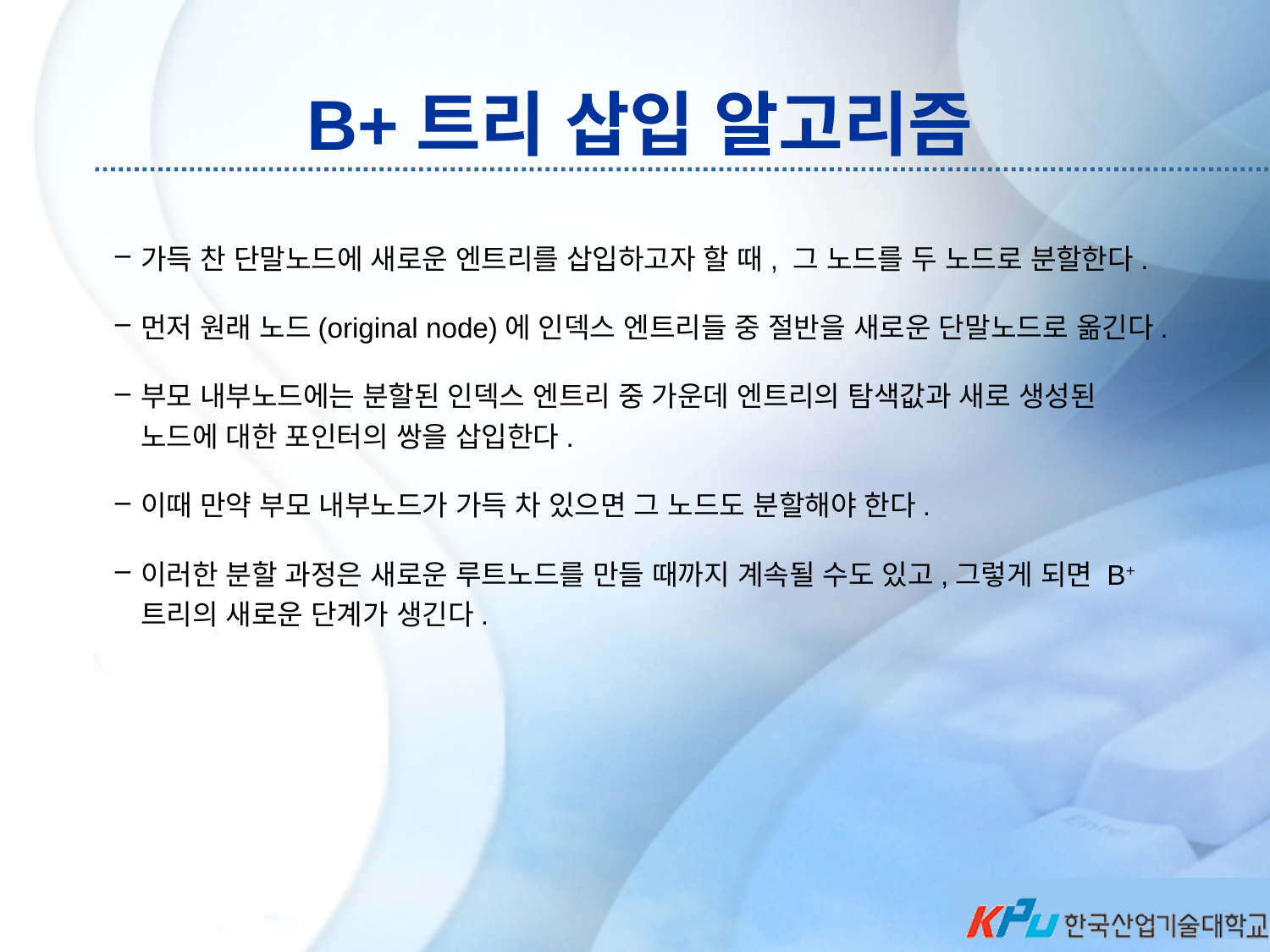

# B+트리 삽입 알고리즘
가득 찬 단말노드에 새로운 엔트리를 삽입하고자 할 때, 그 노드를 두 노드로 분할한다.
먼저 원래 노드(original node)에 인덱스 엔트리들 중 절반을 새로운 단말노드로 옮긴다.
부모 내부노드에는 분할된 인덱스 엔트리 중 가운데 엔트리의 탐색값과 새로 생성된 노드에 대한 포인터의 쌍을 삽입한다.
이때 만약 부모 내부노드가 가득 차 있으면 그 노드도 분할해야 한다.
이러한 분할 과정은 새로운 루트노드를 만들 때까지 계속될 수도 있고,그렇게 되면 B+ 트리의 새로운 단계가 생긴다.